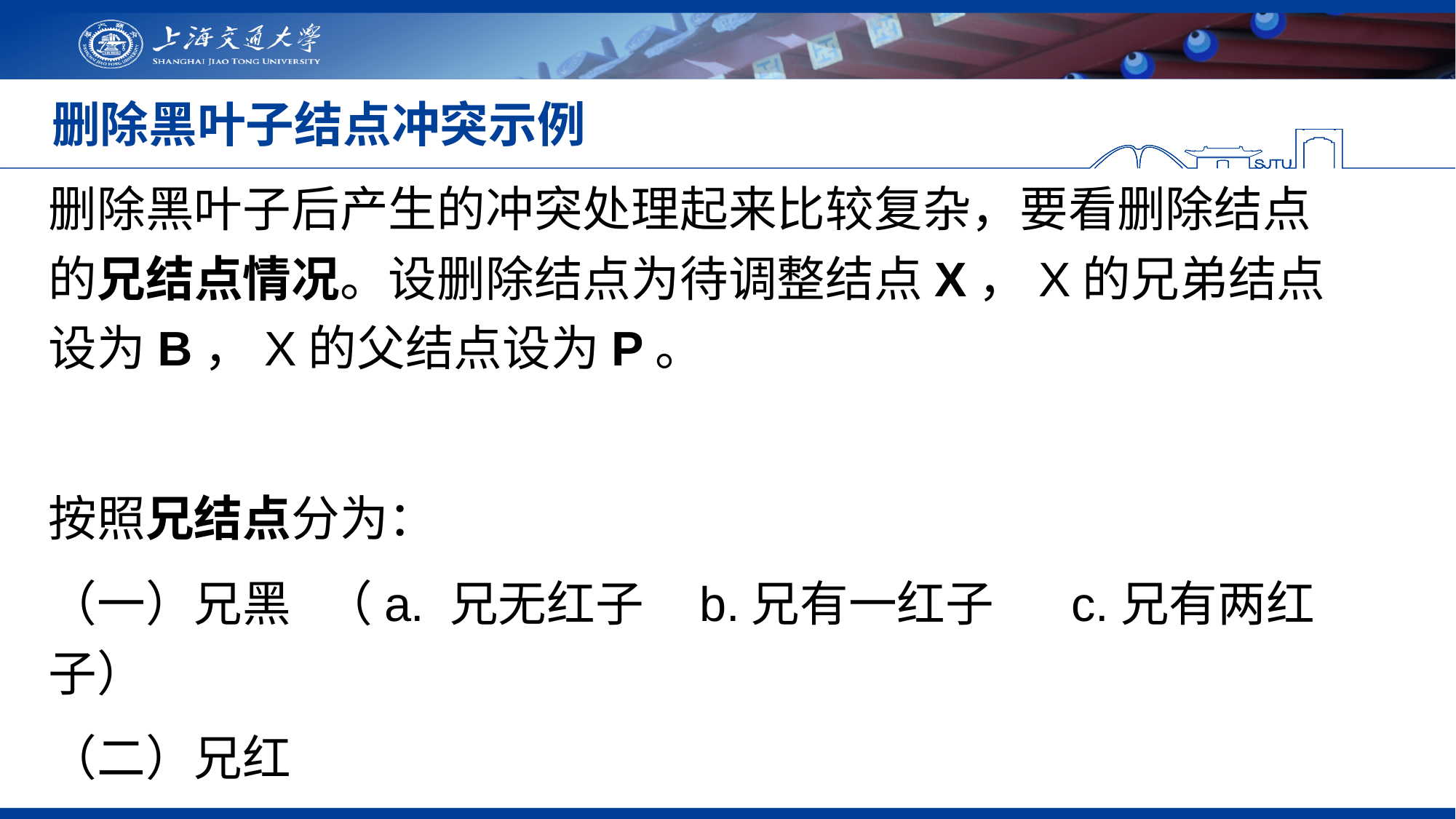

# 删除黑叶子结点冲突示例
删除黑叶子后产生的冲突处理起来比较复杂，要看删除结点的兄结点情况。设删除结点为待调整结点X，X的兄弟结点设为B，X的父结点设为P。

按照兄结点分为：
（一）兄黑   （a. 兄无红子    b.兄有一红子      c.兄有两红子）
（二）兄红